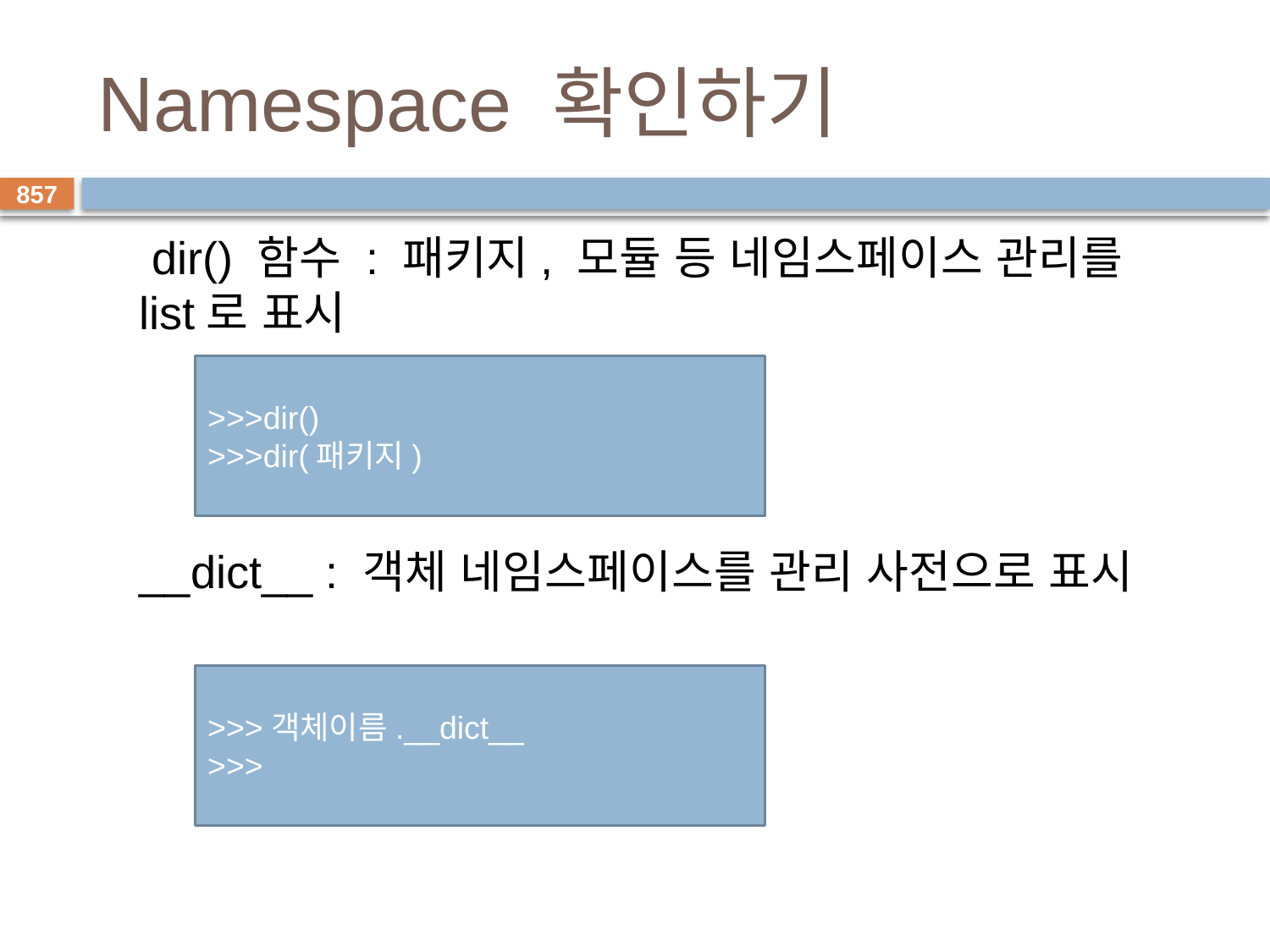

# Namespace 확인하기
857
 dir() 함수 : 패키지, 모듈 등 네임스페이스 관리를 list로 표시

__dict__ : 객체 네임스페이스를 관리 사전으로 표시
>>>dir()
>>>dir(패키지)
>>>객체이름.__dict__
>>>